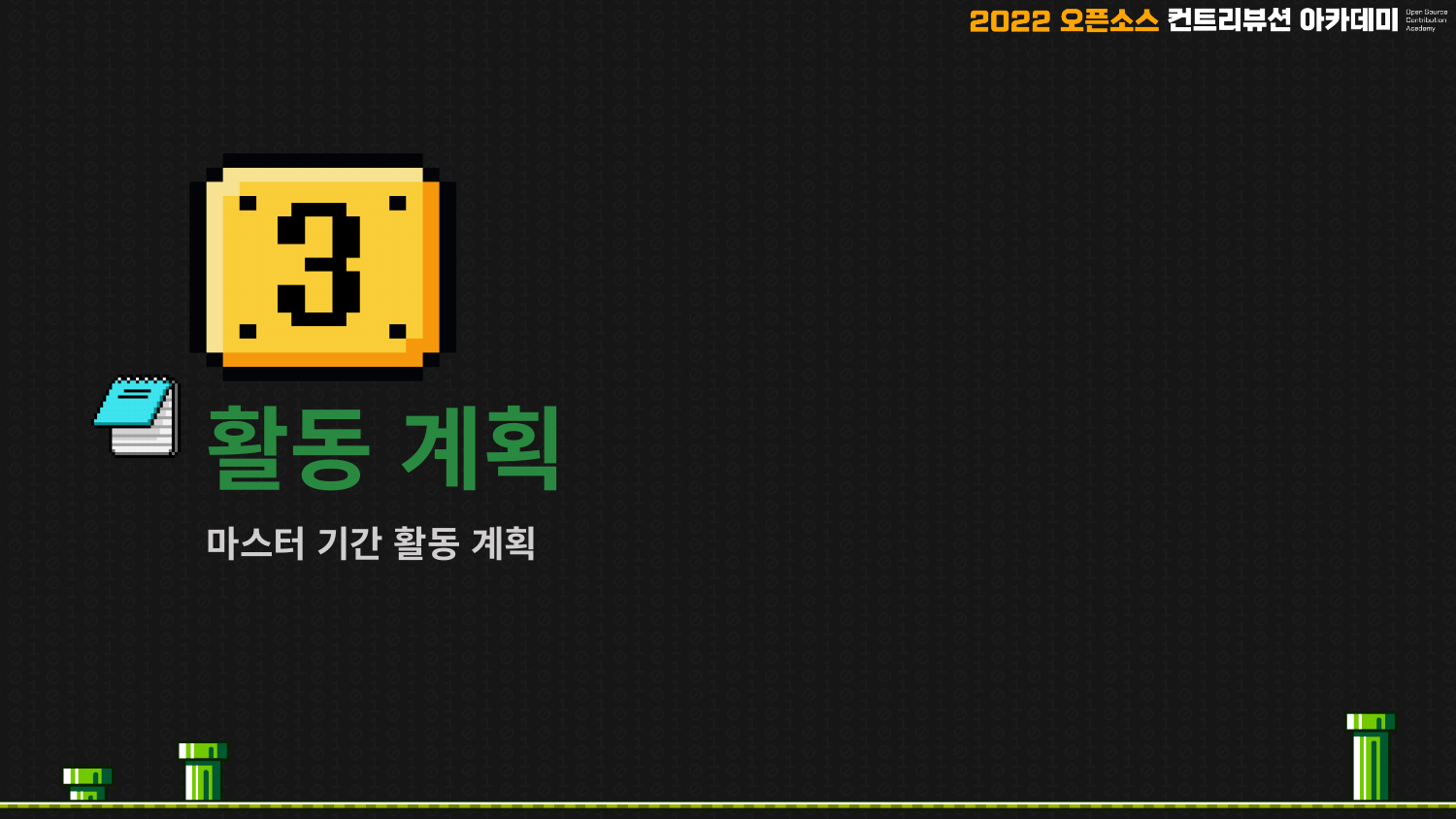

# 활동 계획
마스터 기간 활동 계획